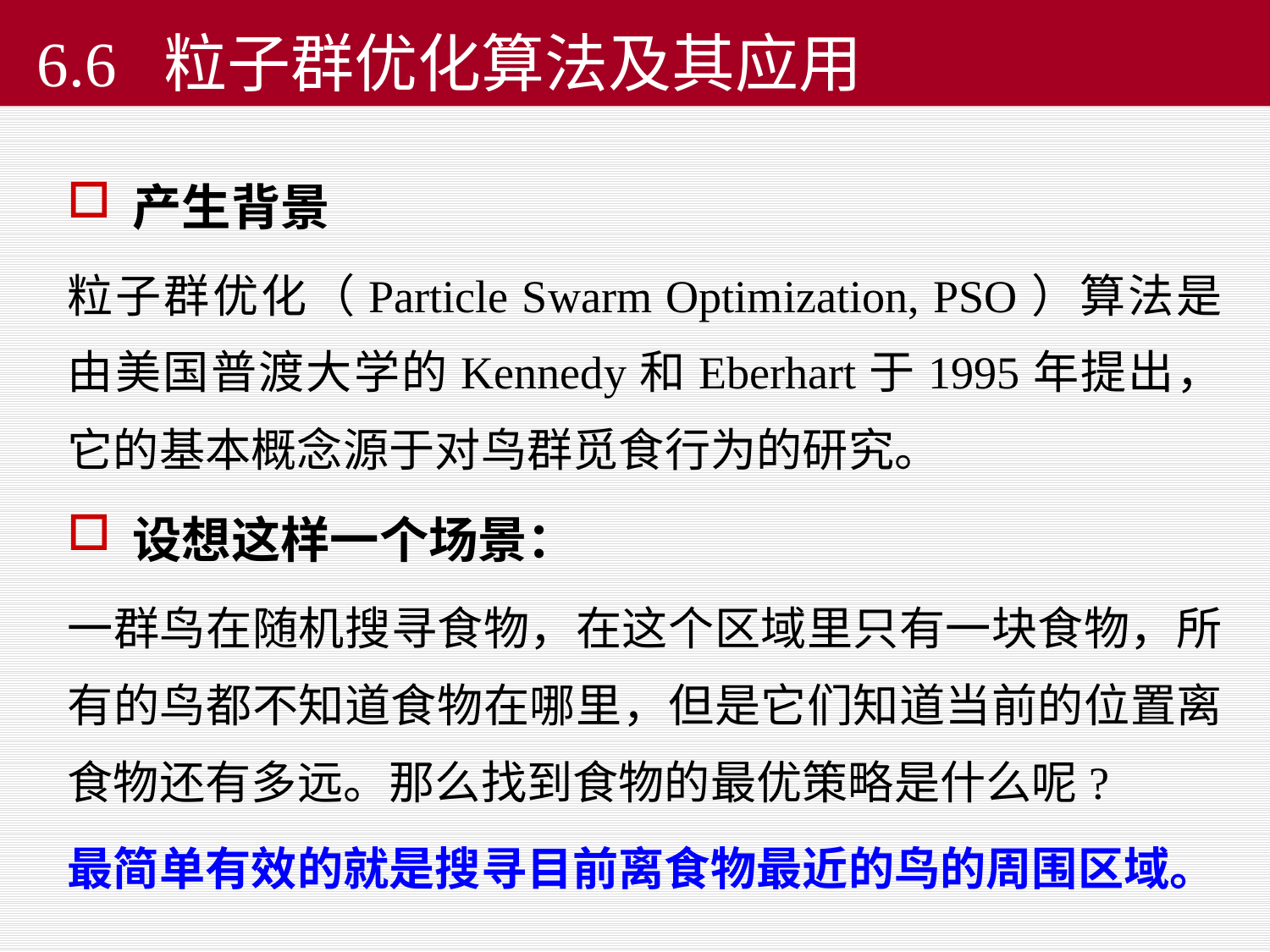

# 6.6  粒子群优化算法及其应用
产生背景
粒子群优化（Particle Swarm Optimization, PSO）算法是由美国普渡大学的Kennedy和Eberhart于1995年提出，它的基本概念源于对鸟群觅食行为的研究。
设想这样一个场景：
一群鸟在随机搜寻食物，在这个区域里只有一块食物，所有的鸟都不知道食物在哪里，但是它们知道当前的位置离食物还有多远。那么找到食物的最优策略是什么呢?
最简单有效的就是搜寻目前离食物最近的鸟的周围区域。
117